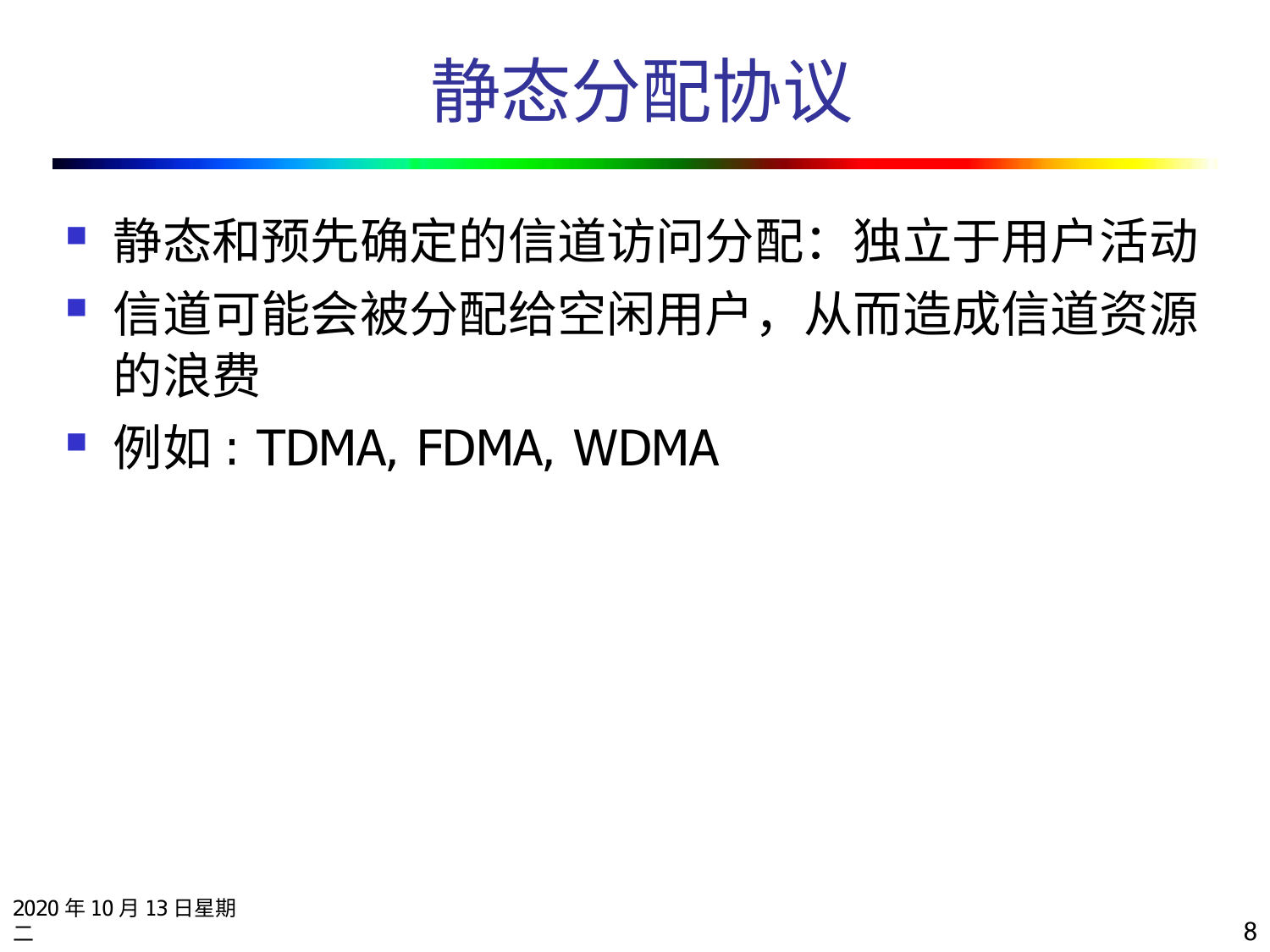

# 静态分配协议
静态和预先确定的信道访问分配：独立于用户活动
信道可能会被分配给空闲用户，从而造成信道资源的浪费
例如: TDMA, FDMA, WDMA
2020年10月13日星期二
8